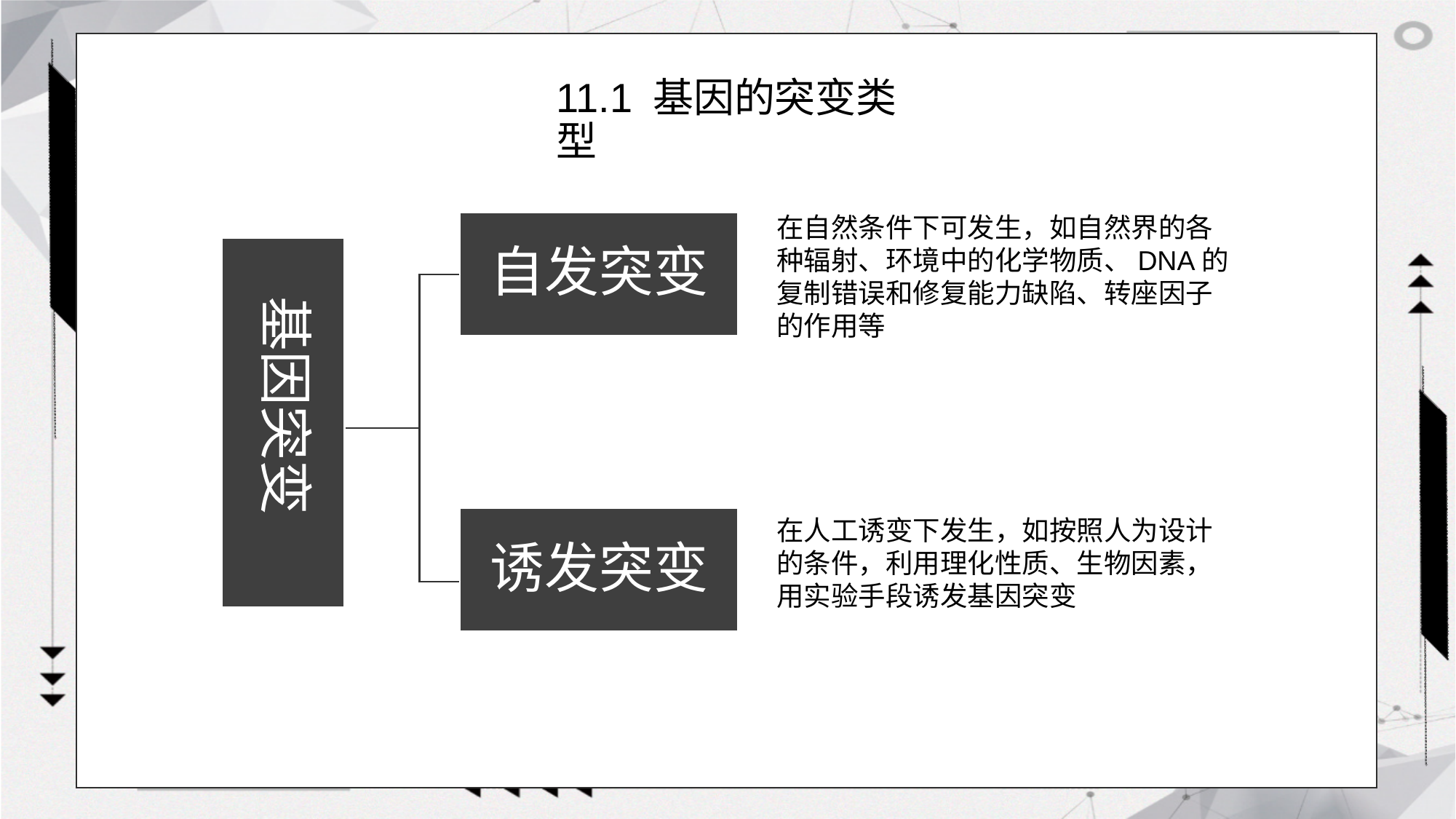

# 11.1 基因的突变类型
在自然条件下可发生，如自然界的各种辐射、环境中的化学物质、DNA的复制错误和修复能力缺陷、转座因子的作用等
自发突变

诱发突变
基因突变
在人工诱变下发生，如按照人为设计的条件，利用理化性质、生物因素，用实验手段诱发基因突变